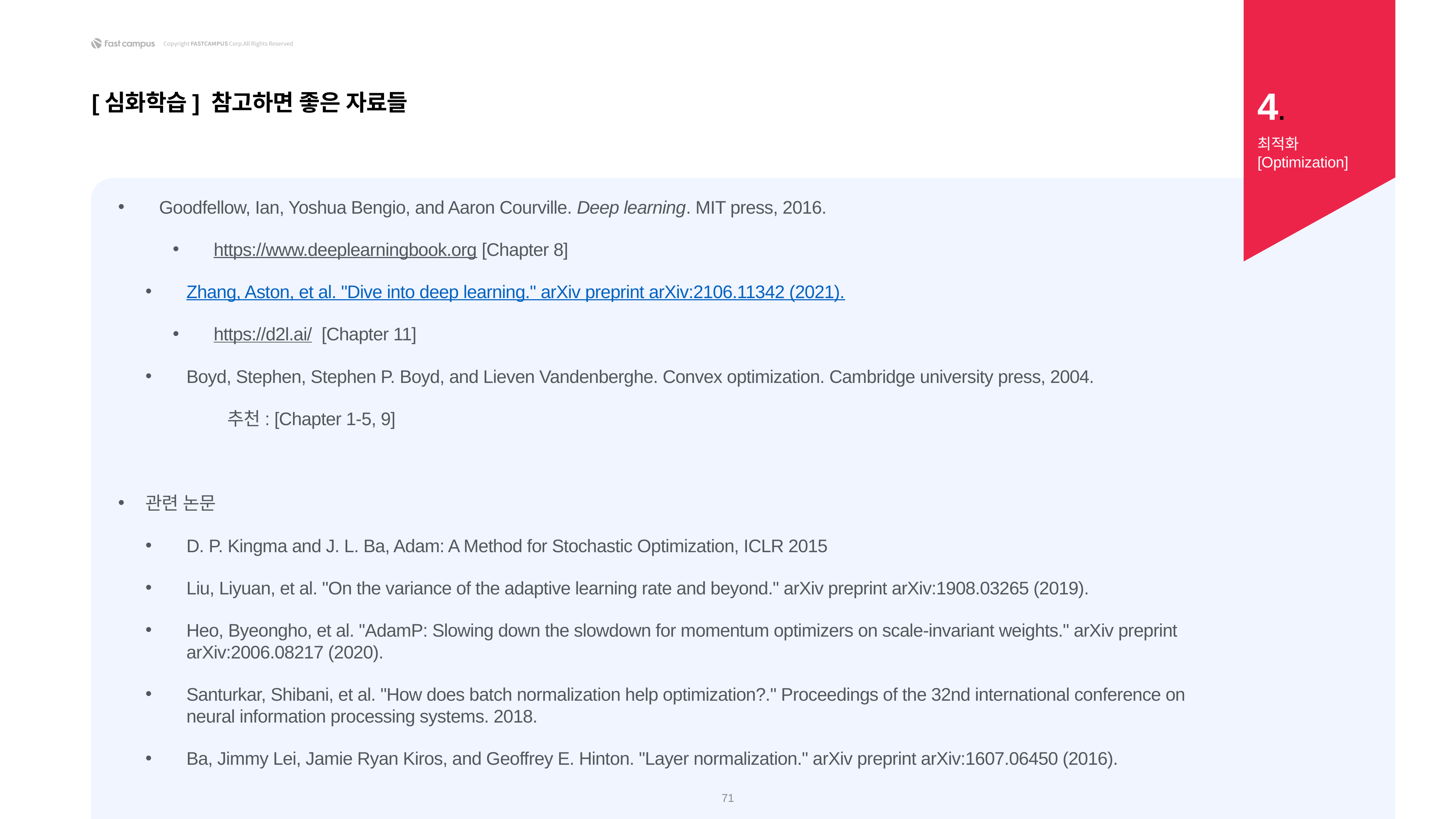

4.
[심화학습] 참고하면 좋은 자료들
최적화 [Optimization]
Goodfellow, Ian, Yoshua Bengio, and Aaron Courville. Deep learning. MIT press, 2016.
https://www.deeplearningbook.org [Chapter 8]
Zhang, Aston, et al. "Dive into deep learning." arXiv preprint arXiv:2106.11342 (2021).
https://d2l.ai/  [Chapter 11]
Boyd, Stephen, Stephen P. Boyd, and Lieven Vandenberghe. Convex optimization. Cambridge university press, 2004.
	추천: [Chapter 1-5, 9]

관련 논문
D. P. Kingma and J. L. Ba, Adam: A Method for Stochastic Optimization, ICLR 2015
Liu, Liyuan, et al. "On the variance of the adaptive learning rate and beyond." arXiv preprint arXiv:1908.03265 (2019).
Heo, Byeongho, et al. "AdamP: Slowing down the slowdown for momentum optimizers on scale-invariant weights." arXiv preprint arXiv:2006.08217 (2020).
Santurkar, Shibani, et al. "How does batch normalization help optimization?." Proceedings of the 32nd international conference on neural information processing systems. 2018.
Ba, Jimmy Lei, Jamie Ryan Kiros, and Geoffrey E. Hinton. "Layer normalization." arXiv preprint arXiv:1607.06450 (2016).
71